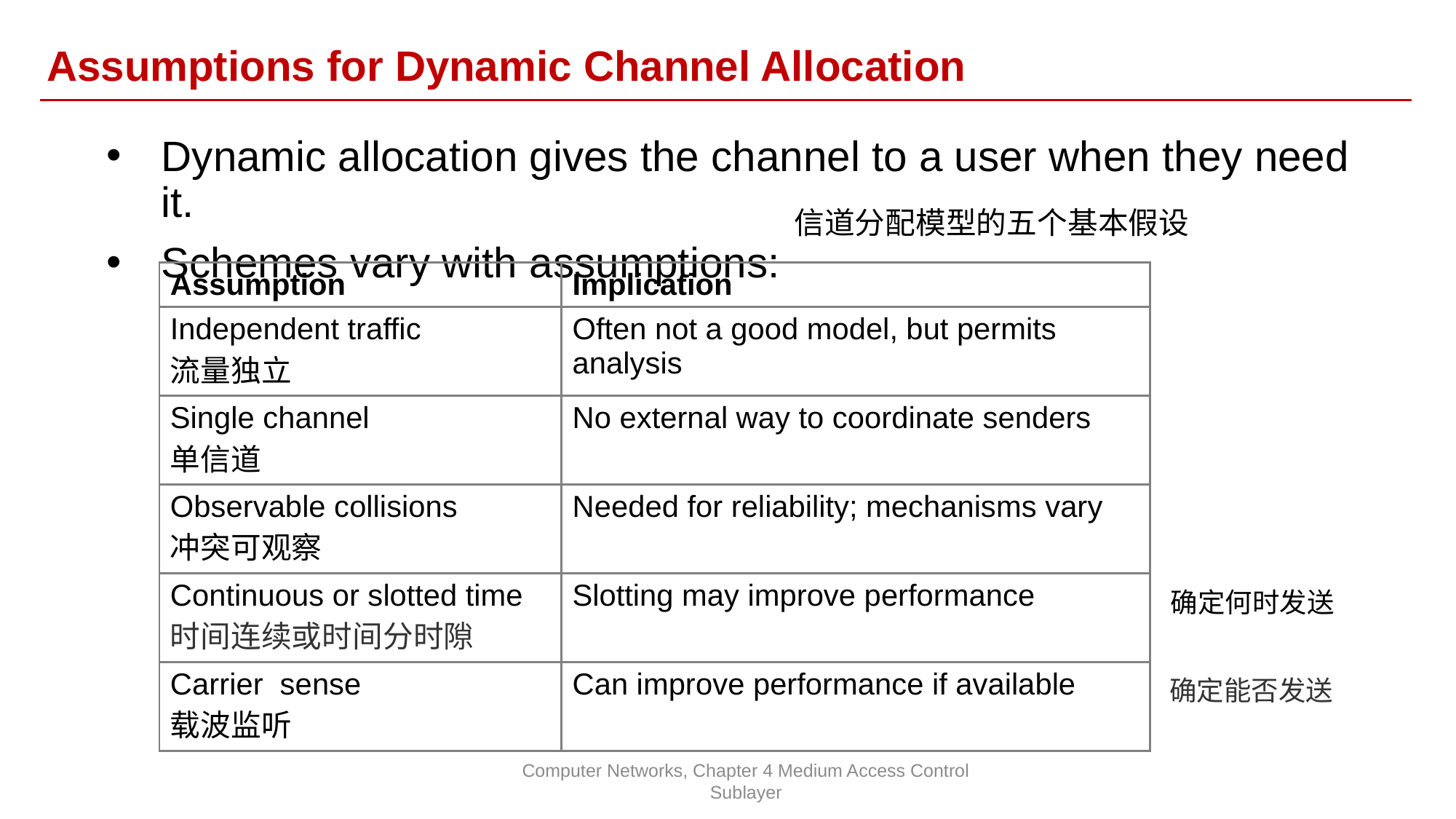

Assumptions for Dynamic Channel Allocation
Dynamic allocation gives the channel to a user when they need it.
Schemes vary with assumptions:
信道分配模型的五个基本假设
| Assumption | Implication |
| --- | --- |
| Independent traffic 流量独立 | Often not a good model, but permits analysis |
| Single channel 单信道 | No external way to coordinate senders |
| Observable collisions 冲突可观察 | Needed for reliability; mechanisms vary |
| Continuous or slotted time 时间连续或时间分时隙 | Slotting may improve performance |
| Carrier sense 载波监听 | Can improve performance if available |
确定何时发送
确定能否发送
Computer Networks, Chapter 4 Medium Access Control Sublayer